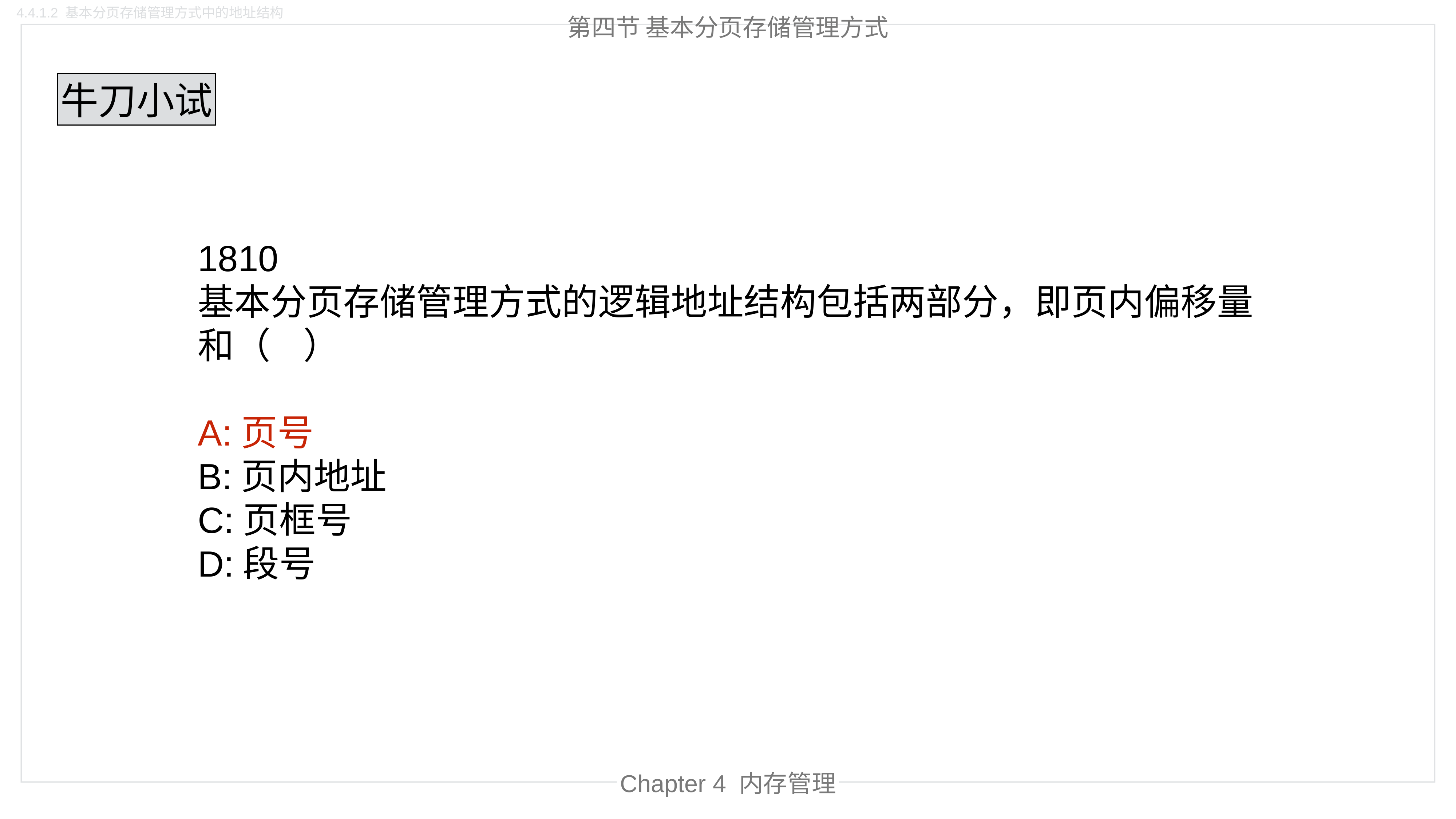

4.4.1.2 基本分页存储管理方式中的地址结构
第四节 基本分页存储管理方式

牛刀小试
1810
基本分页存储管理方式的逻辑地址结构包括两部分，即页内偏移量和（    ）

A:页号
B:页内地址
C:页框号
D:段号
Chapter 4 内存管理